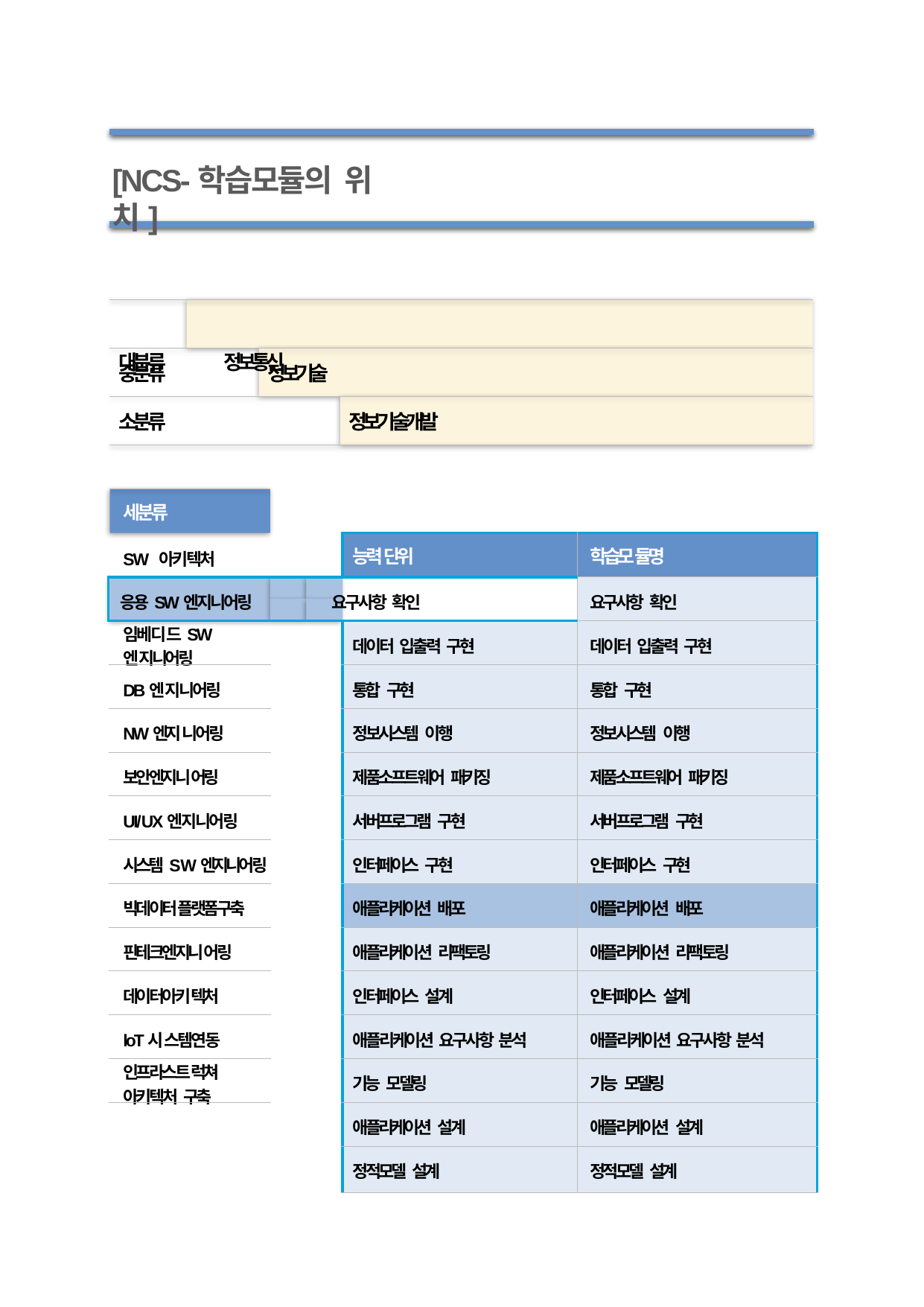

[NCS-학습모듈의 위치]

대분류	정보통신

중분류	정보기술

소분류	정보기술개발

세분류
| SW 아키텍처 |  | 능력단위 | 학습모듈명 |
| --- | --- | --- | --- |
| 응용SW엔지니어링 요구사항 확인 |  |  | 요구사항 확인 |
| 임베디드SW 엔지니어링 |  | 데이터 입출력 구현 | 데이터 입출력 구현 |
| DB엔지니어링 |  | 통합 구현 | 통합 구현 |
| NW엔지니어링 |  | 정보시스템 이행 | 정보시스템 이행 |
| 보안엔지니어링 |  | 제품소프트웨어 패키징 | 제품소프트웨어 패키징 |
| UI/UX엔지니어링 |  | 서버프로그램 구현 | 서버프로그램 구현 |
| 시스템SW엔지니어링 |  | 인터페이스 구현 | 인터페이스 구현 |
| 빅데이터플랫폼구축 |  | 애플리케이션 배포 | 애플리케이션 배포 |
| 핀테크엔지니어링 |  | 애플리케이션 리팩토링 | 애플리케이션 리팩토링 |
| 데이터아키텍처 |  | 인터페이스 설계 | 인터페이스 설계 |
| loT시스템연동 |  | 애플리케이션 요구사항 분석 | 애플리케이션 요구사항 분석 |
| 인프라스트럭쳐 아키텍처 구축 |  | 기능 모델링 | 기능 모델링 |
|  |  | 애플리케이션 설계 | 애플리케이션 설계 |
|  |  | 정적모델 설계 | 정적모델 설계 |